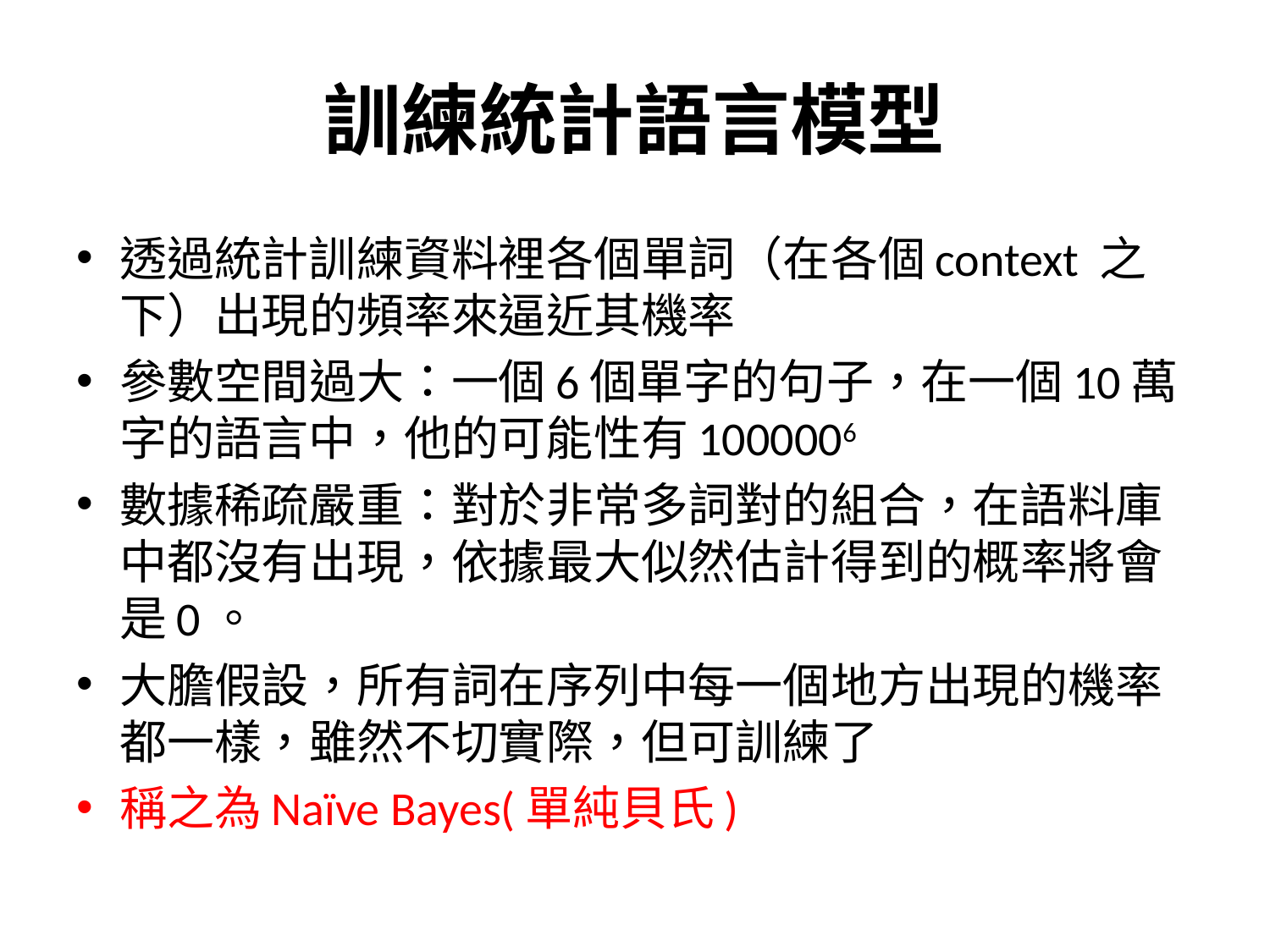

# 訓練統計語言模型
透過統計訓練資料裡各個單詞（在各個context 之下）出現的頻率來逼近其機率
參數空間過大：一個6個單字的句子，在一個10萬字的語言中，他的可能性有1000006
數據稀疏嚴重：對於非常多詞對的組合，在語料庫中都沒有出現，依據最大似然估計得到的概率將會是0。
大膽假設，所有詞在序列中每一個地方出現的機率都一樣，雖然不切實際，但可訓練了
稱之為Naïve Bayes(單純貝氏)